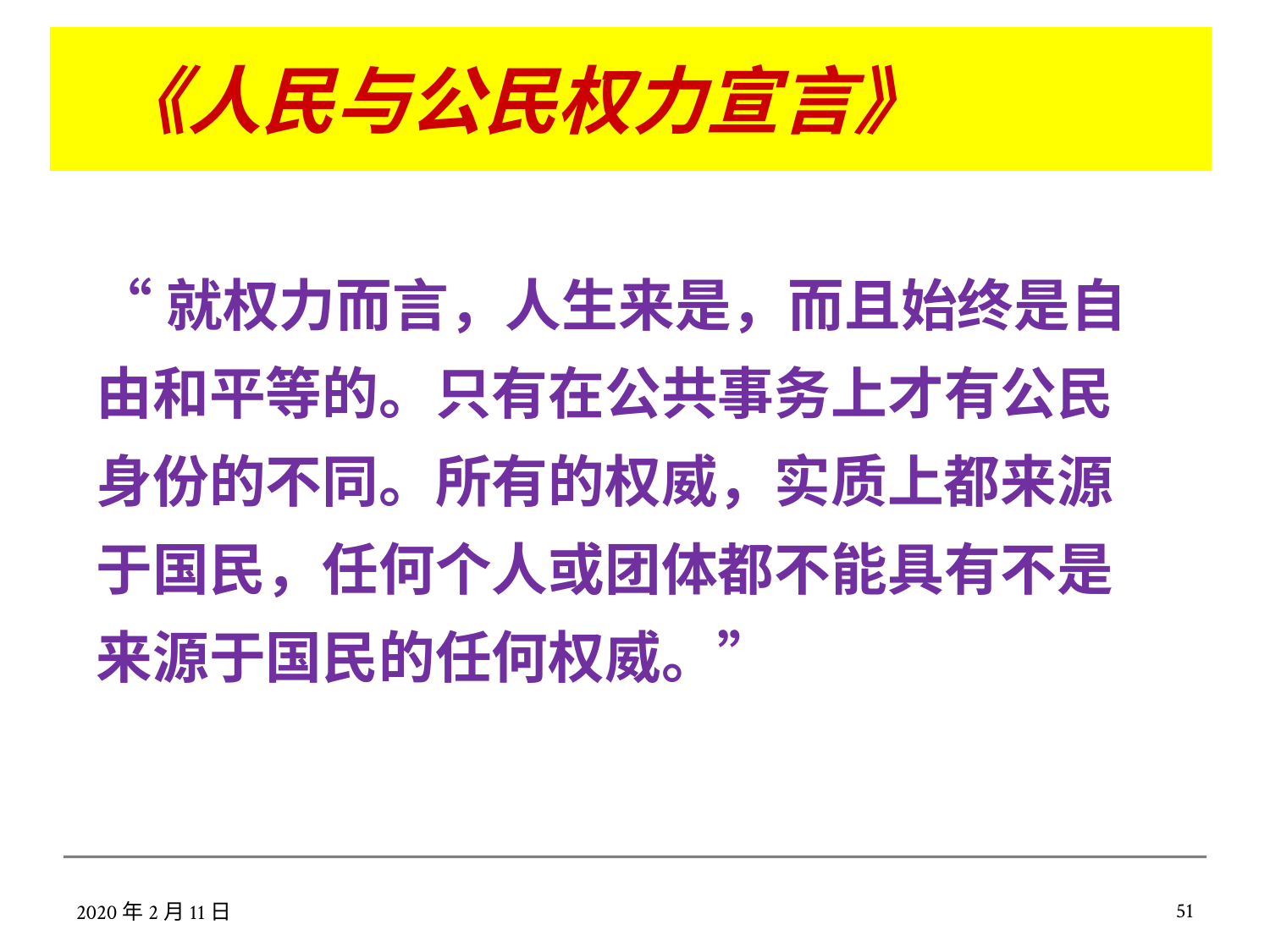

# 《人民与公民权力宣言》
“就权力而言，人生来是，而且始终是自由和平等的。只有在公共事务上才有公民身份的不同。所有的权威，实质上都来源于国民，任何个人或团体都不能具有不是来源于国民的任何权威。”
2020年2月11日
51